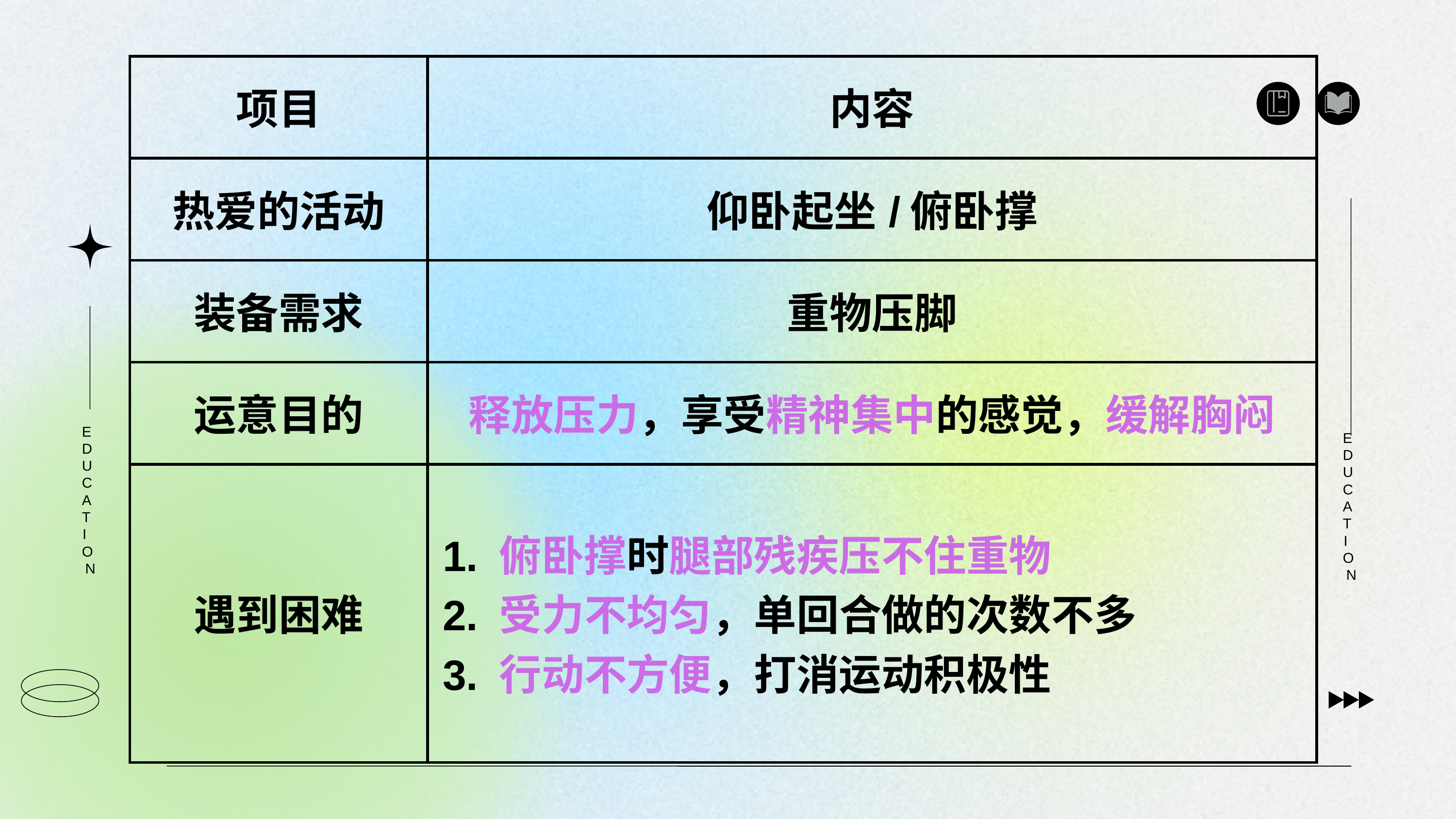

| 项目 | 内容 |
| --- | --- |
| 热爱的活动 | 仰卧起坐/俯卧撑 |
| 装备需求 | 重物压脚 |
| 运意目的 | 释放压力，享受精神集中的感觉，缓解胸闷 |
| 遇到困难 | 1. 俯卧撑时腿部残疾压不住重物 2. 受力不均匀，单回合做的次数不多 3. 行动不方便，打消运动积极性 |

EDUCATION
EDUCATION